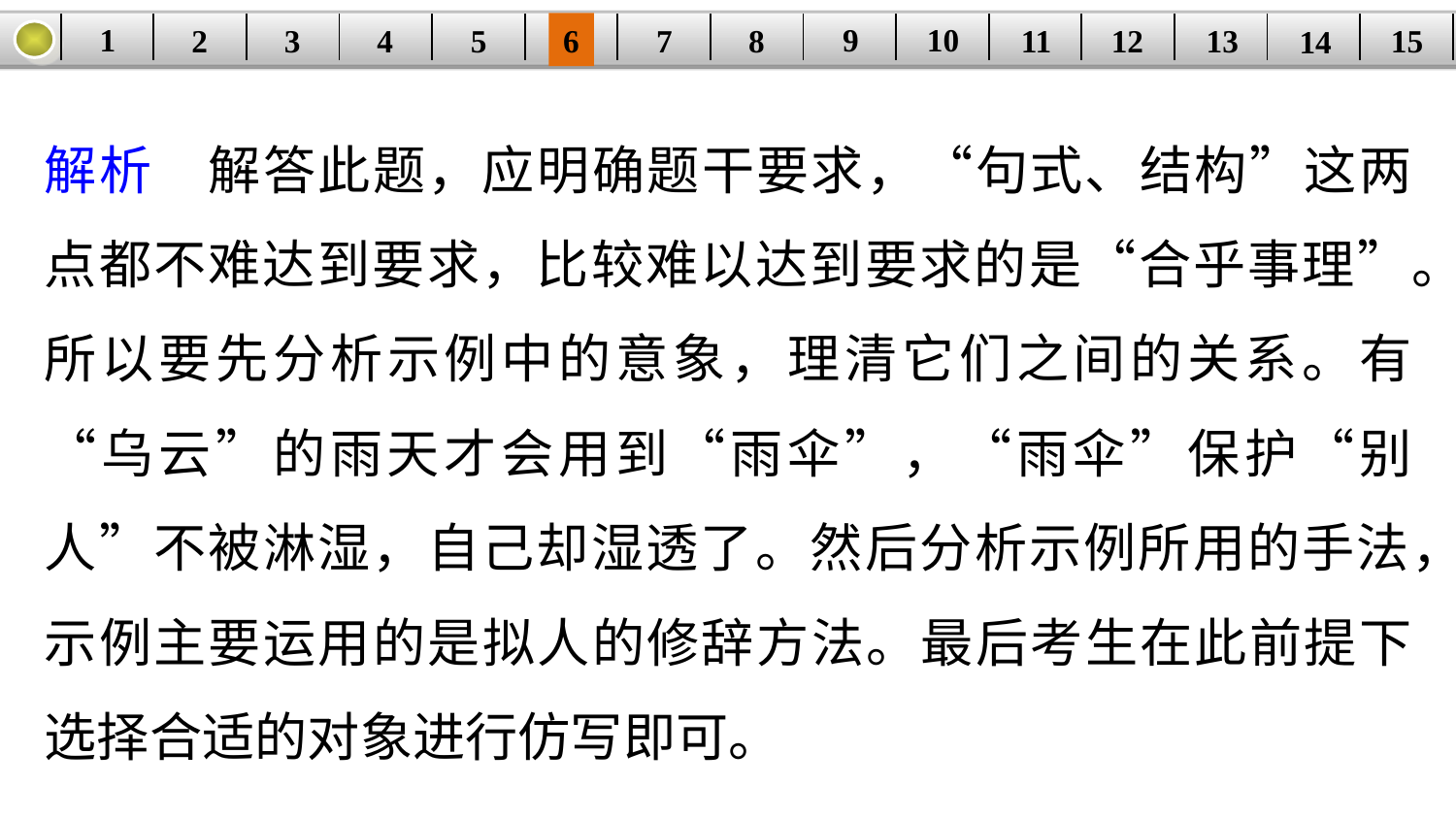

9
10
1
3
4
5
6
8
11
2
12
15
|  |  |  |  |  |  |  |  |  |  |  |  |  |  |  |
| --- | --- | --- | --- | --- | --- | --- | --- | --- | --- | --- | --- | --- | --- | --- |
7
13
14

解析　解答此题，应明确题干要求，“句式、结构”这两点都不难达到要求，比较难以达到要求的是“合乎事理”。所以要先分析示例中的意象，理清它们之间的关系。有“乌云”的雨天才会用到“雨伞”，“雨伞”保护“别人”不被淋湿，自己却湿透了。然后分析示例所用的手法，示例主要运用的是拟人的修辞方法。最后考生在此前提下选择合适的对象进行仿写即可。